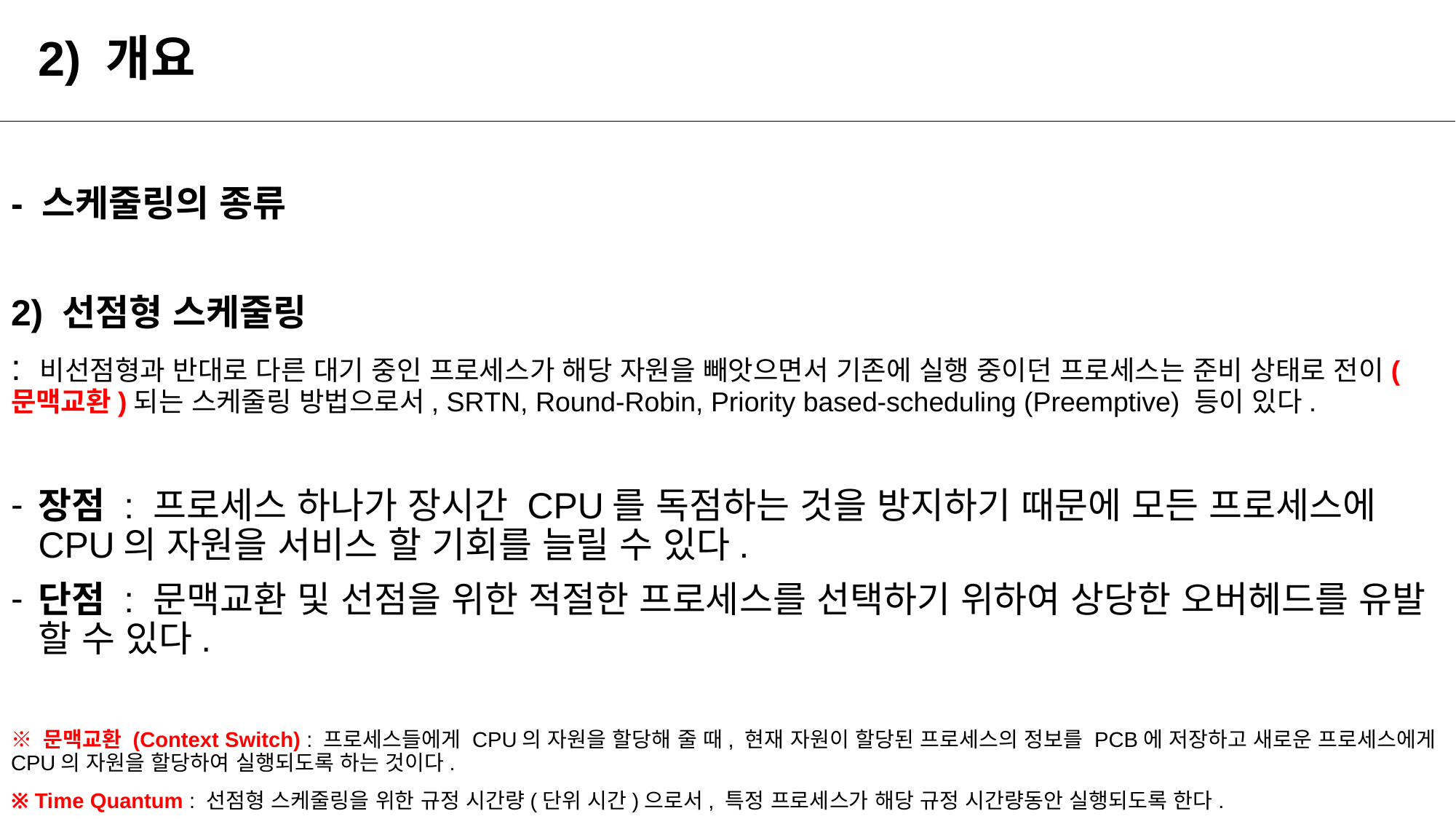

# 2) 개요

- 스케줄링의 종류

2) 선점형 스케줄링
: 비선점형과 반대로 다른 대기 중인 프로세스가 해당 자원을 빼앗으면서 기존에 실행 중이던 프로세스는 준비 상태로 전이(문맥교환)되는 스케줄링 방법으로서, SRTN, Round-Robin, Priority based-scheduling (Preemptive) 등이 있다.

장점 : 프로세스 하나가 장시간 CPU를 독점하는 것을 방지하기 때문에 모든 프로세스에 CPU의 자원을 서비스 할 기회를 늘릴 수 있다.
단점 : 문맥교환 및 선점을 위한 적절한 프로세스를 선택하기 위하여 상당한 오버헤드를 유발 할 수 있다.

※ 문맥교환 (Context Switch) : 프로세스들에게 CPU의 자원을 할당해 줄 때, 현재 자원이 할당된 프로세스의 정보를 PCB에 저장하고 새로운 프로세스에게 CPU의 자원을 할당하여 실행되도록 하는 것이다.
※ Time Quantum : 선점형 스케줄링을 위한 규정 시간량(단위 시간)으로서, 특정 프로세스가 해당 규정 시간량동안 실행되도록 한다.